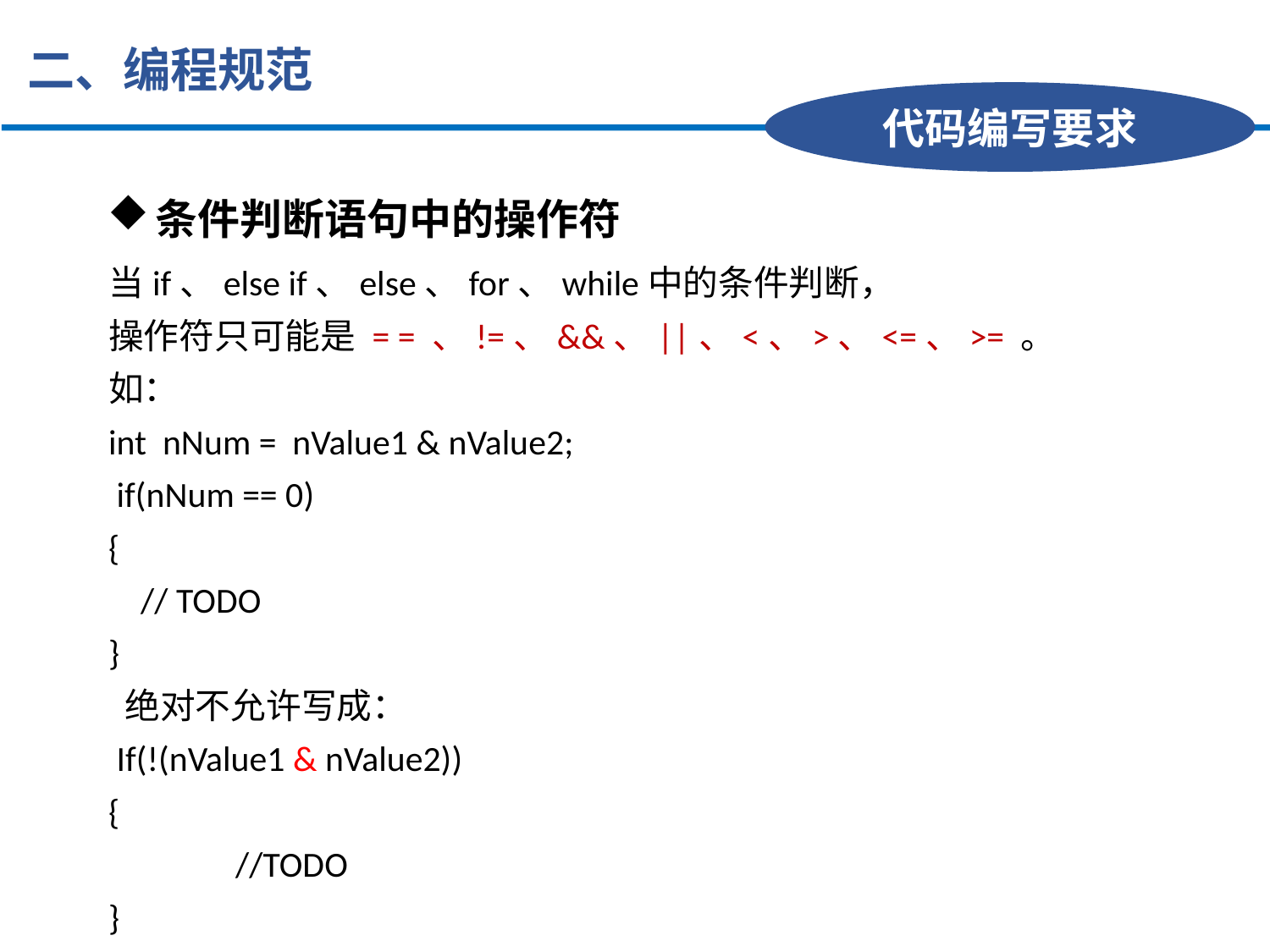

二、编程规范
代码编写要求

条件判断语句中的操作符

当if、else if、else、for、while中的条件判断，
操作符只可能是 = = 、!=、&&、||、<、>、<=、>= 。
如：
int  nNum =  nValue1 & nValue2;
 if(nNum == 0)
{
    // TODO
}
 绝对不允许写成：
 If(!(nValue1 & nValue2))
{
	//TODO
}